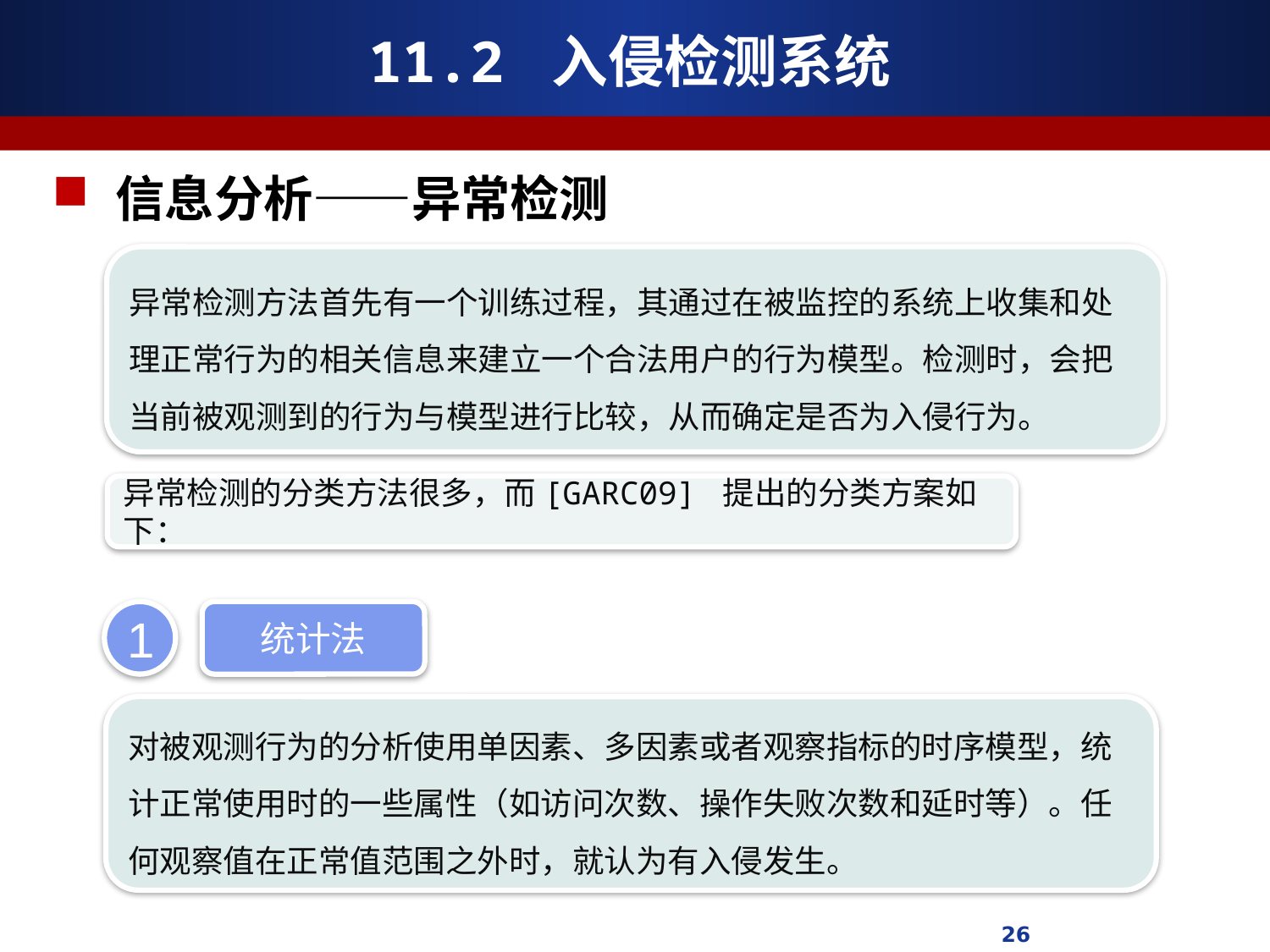

# 11.2 入侵检测系统
信息分析——异常检测
异常检测方法首先有一个训练过程，其通过在被监控的系统上收集和处理正常行为的相关信息来建立一个合法用户的行为模型。检测时，会把当前被观测到的行为与模型进行比较，从而确定是否为入侵行为。
异常检测的分类方法很多，而[GARC09] 提出的分类方案如下：
1
统计法
对被观测行为的分析使用单因素、多因素或者观察指标的时序模型，统计正常使用时的一些属性（如访问次数、操作失败次数和延时等）。任何观察值在正常值范围之外时，就认为有入侵发生。
26